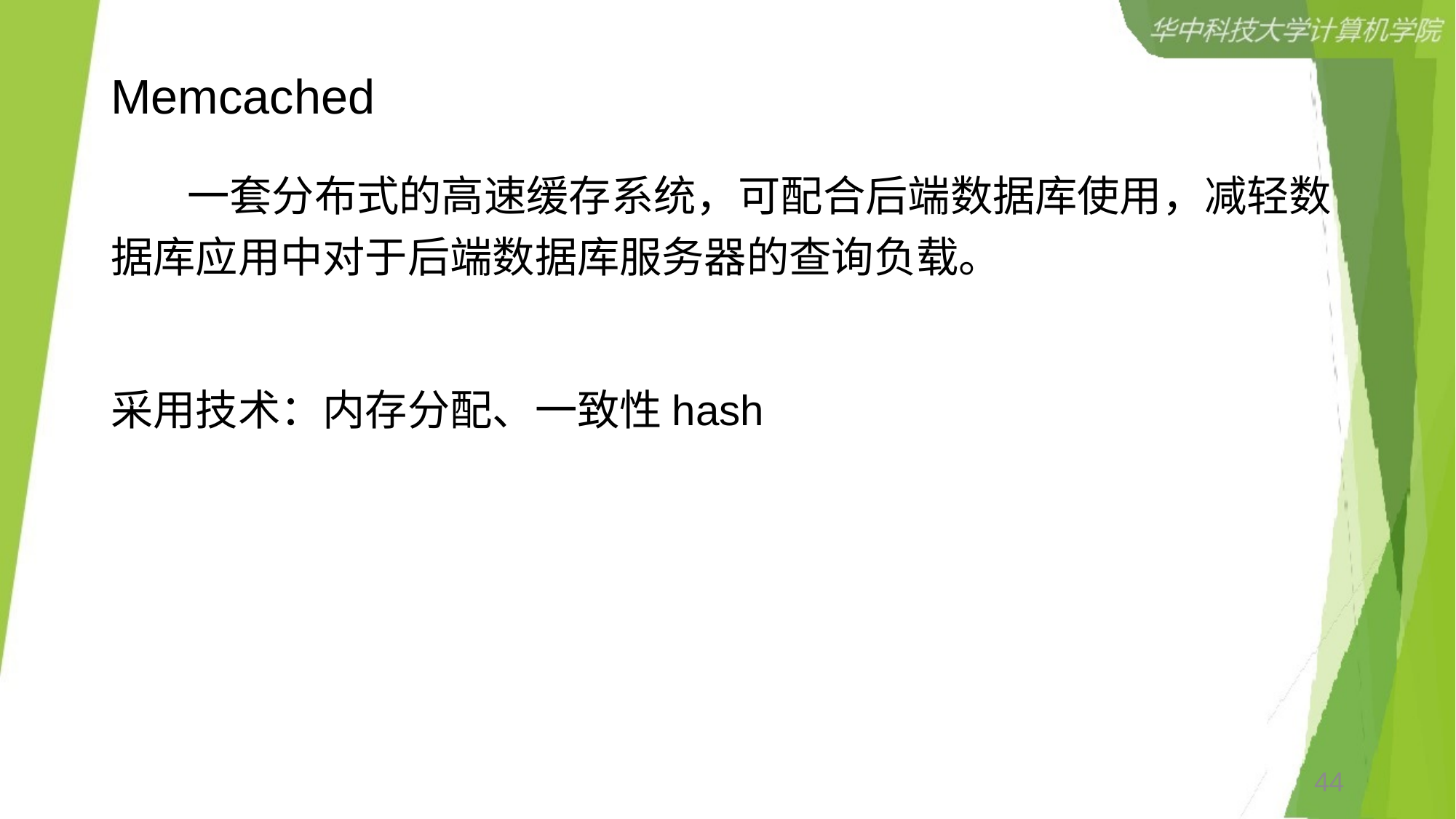

# Memcached
       一套分布式的高速缓存系统，可配合后端数据库使用，减轻数据库应用中对于后端数据库服务器的查询负载。

采用技术：内存分配、一致性hash

44